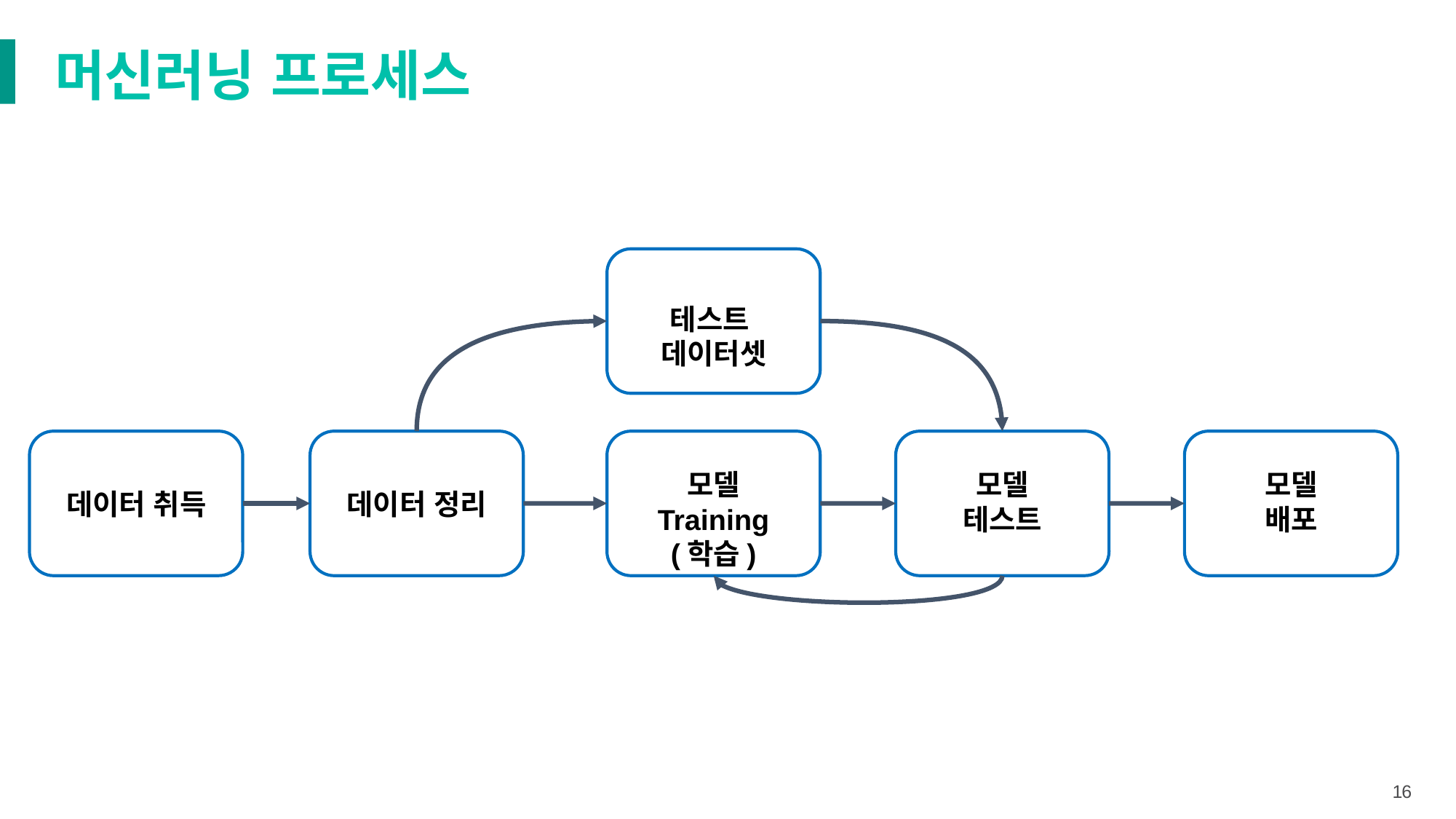

머신러닝 프로세스

테스트
데이터셋

모델
Training
(학습)
모델
테스트
모델
배포
데이터 취득
데이터 정리